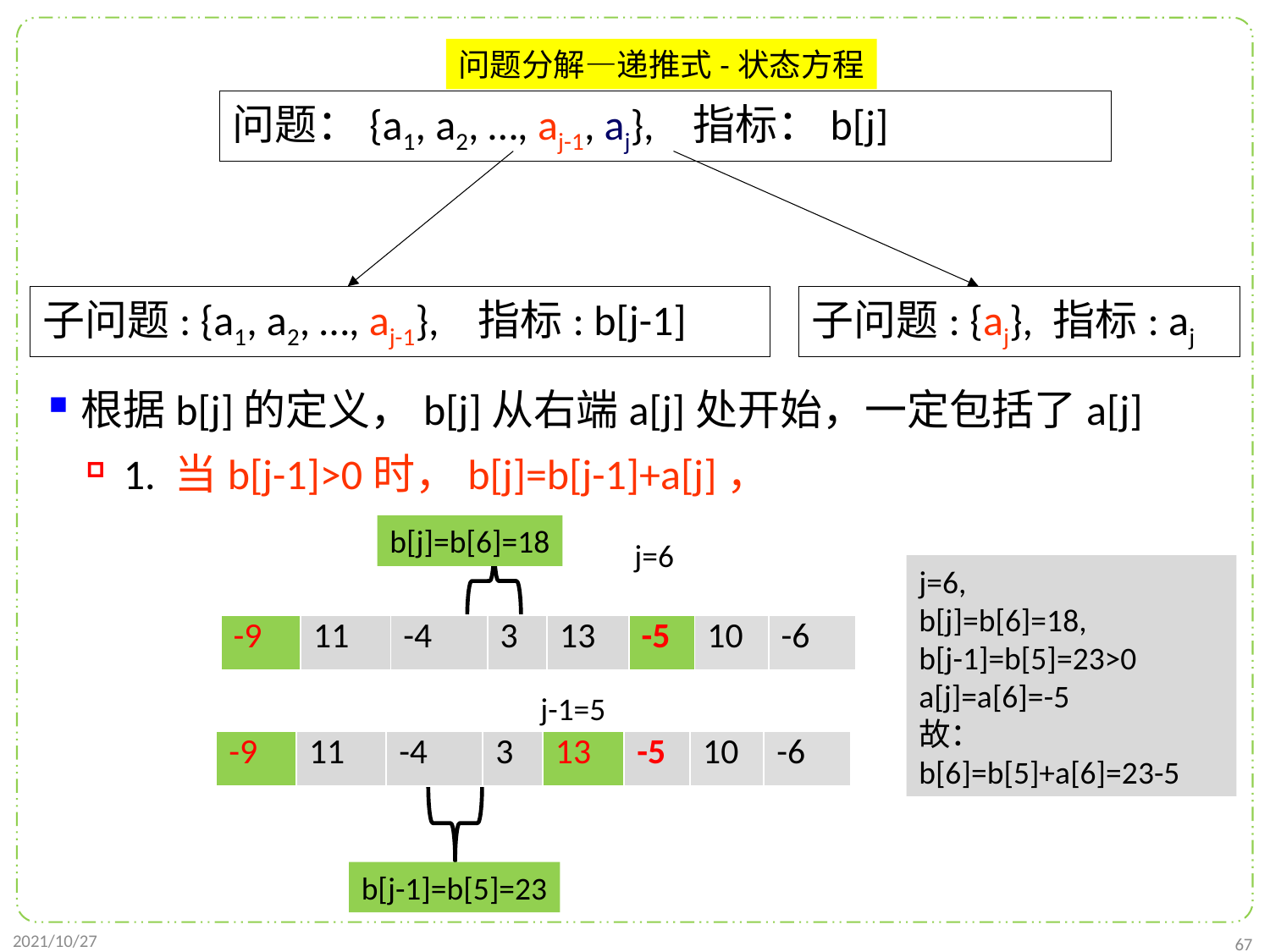

问题分解—递推式-状态方程
问题：{a1, a2, …, aj-1, aj},   指标：b[j]

子问题: {a1, a2, …, aj-1},   指标: b[j-1]
子问题: {aj}, 指标: aj
根据b[j]的定义，b[j]从右端a[j]处开始，一定包括了a[j]
1. 当b[j-1]>0时，b[j]=b[j-1]+a[j]，
b[j]=b[6]=18
j=6

j=6,
b[j]=b[6]=18,
b[j-1]=b[5]=23>0
a[j]=a[6]=-5
故：
b[6]=b[5]+a[6]=23-5
| -9 | 11 | -4 | 3 | 13 | -5 | 10 | -6 |
| --- | --- | --- | --- | --- | --- | --- | --- |
j-1=5
| -9 | 11 | -4 | 3 | 13 | -5 | 10 | -6 |
| --- | --- | --- | --- | --- | --- | --- | --- |

b[j-1]=b[5]=23

2021/10/27
67